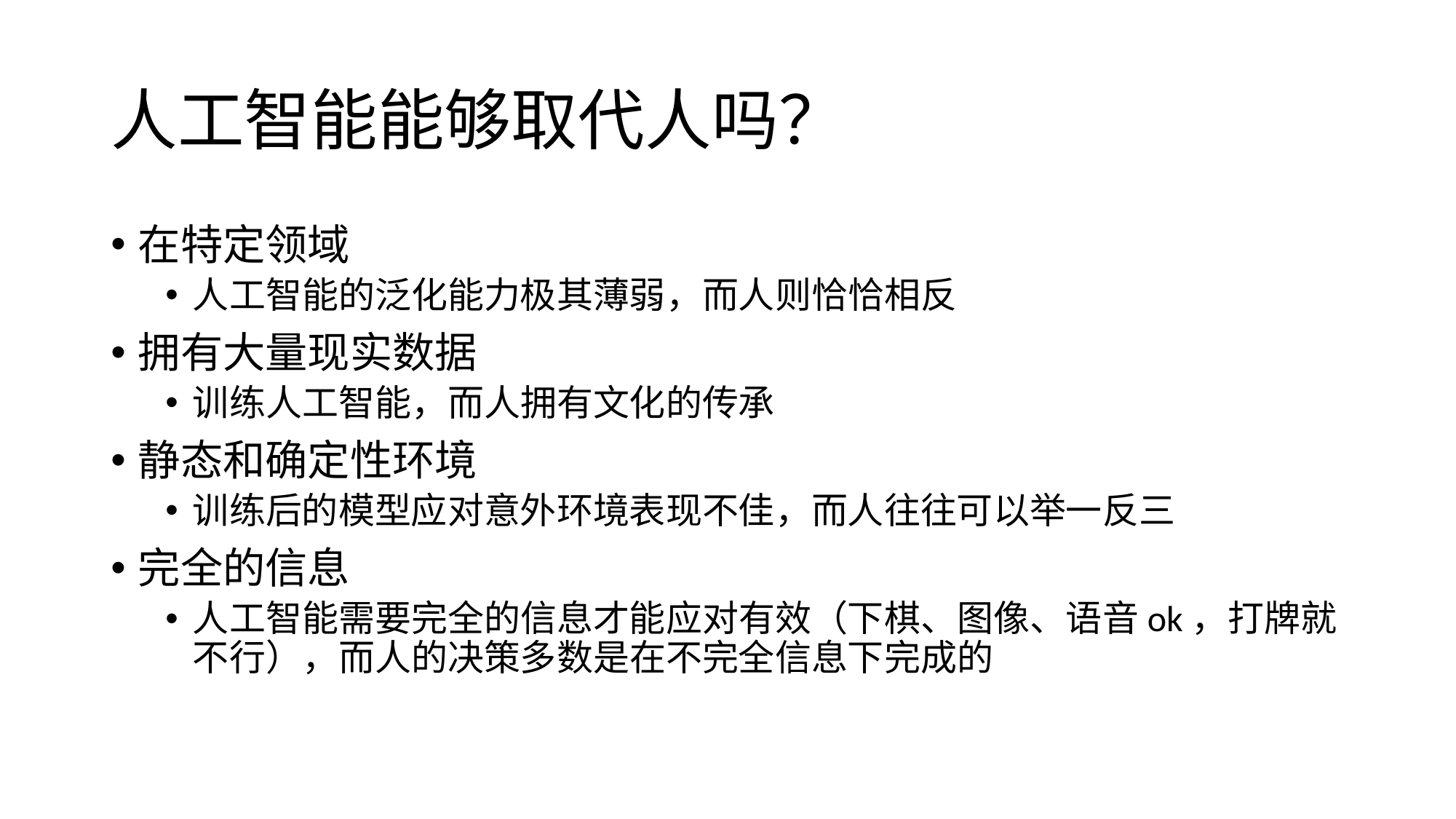

# 人工智能能够取代人吗？
在特定领域
人工智能的泛化能力极其薄弱，而人则恰恰相反
拥有大量现实数据
训练人工智能，而人拥有文化的传承
静态和确定性环境
训练后的模型应对意外环境表现不佳，而人往往可以举一反三
完全的信息
人工智能需要完全的信息才能应对有效（下棋、图像、语音ok，打牌就不行），而人的决策多数是在不完全信息下完成的